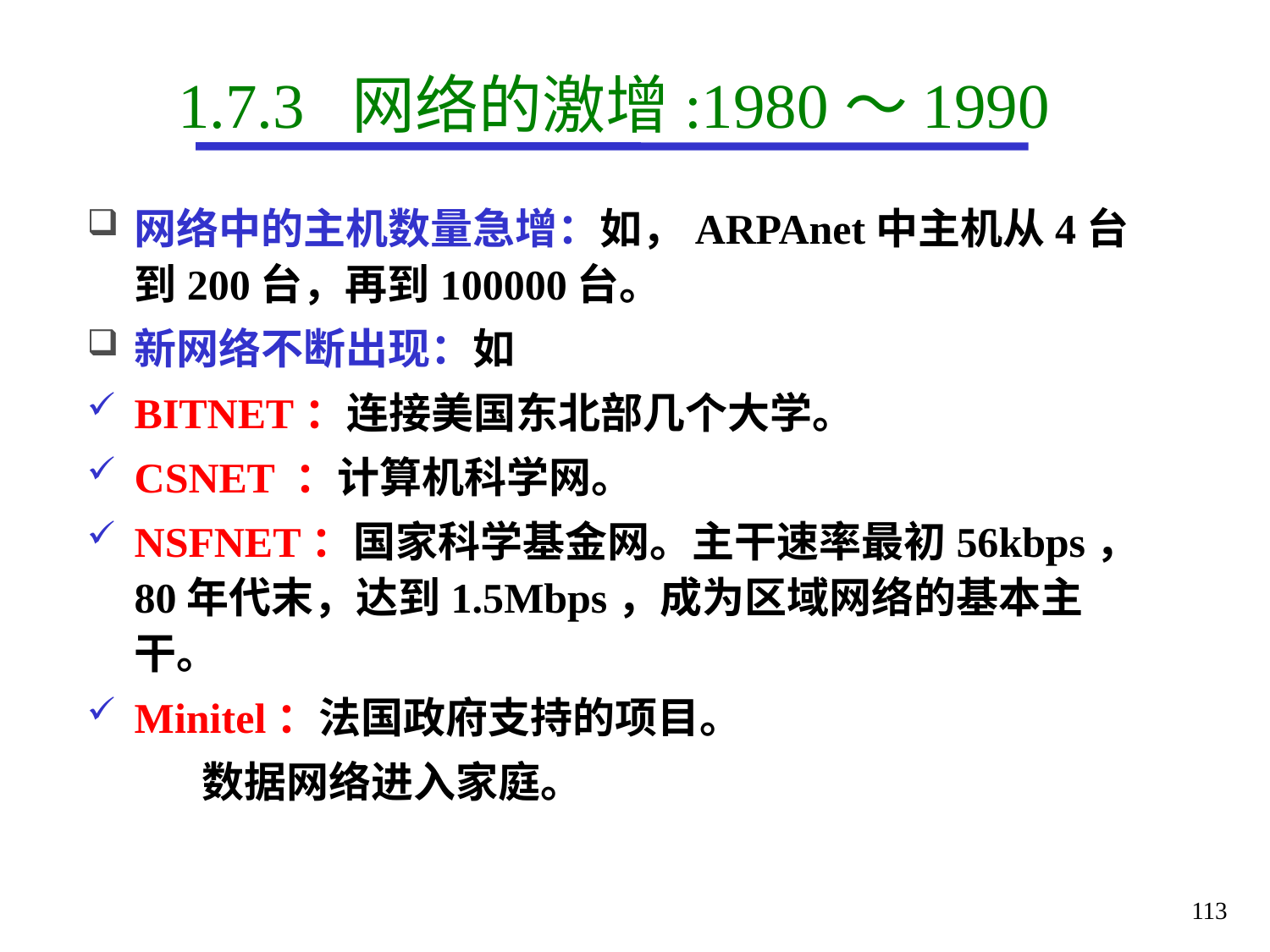

# 1.7.3  网络的激增:1980～1990
网络中的主机数量急增：如，ARPAnet中主机从4台到200台，再到100000台。
新网络不断出现：如
BITNET：连接美国东北部几个大学。
CSNET ：计算机科学网。
NSFNET：国家科学基金网。主干速率最初56kbps，80年代末，达到1.5Mbps，成为区域网络的基本主干。
Minitel：法国政府支持的项目。
           数据网络进入家庭。
113